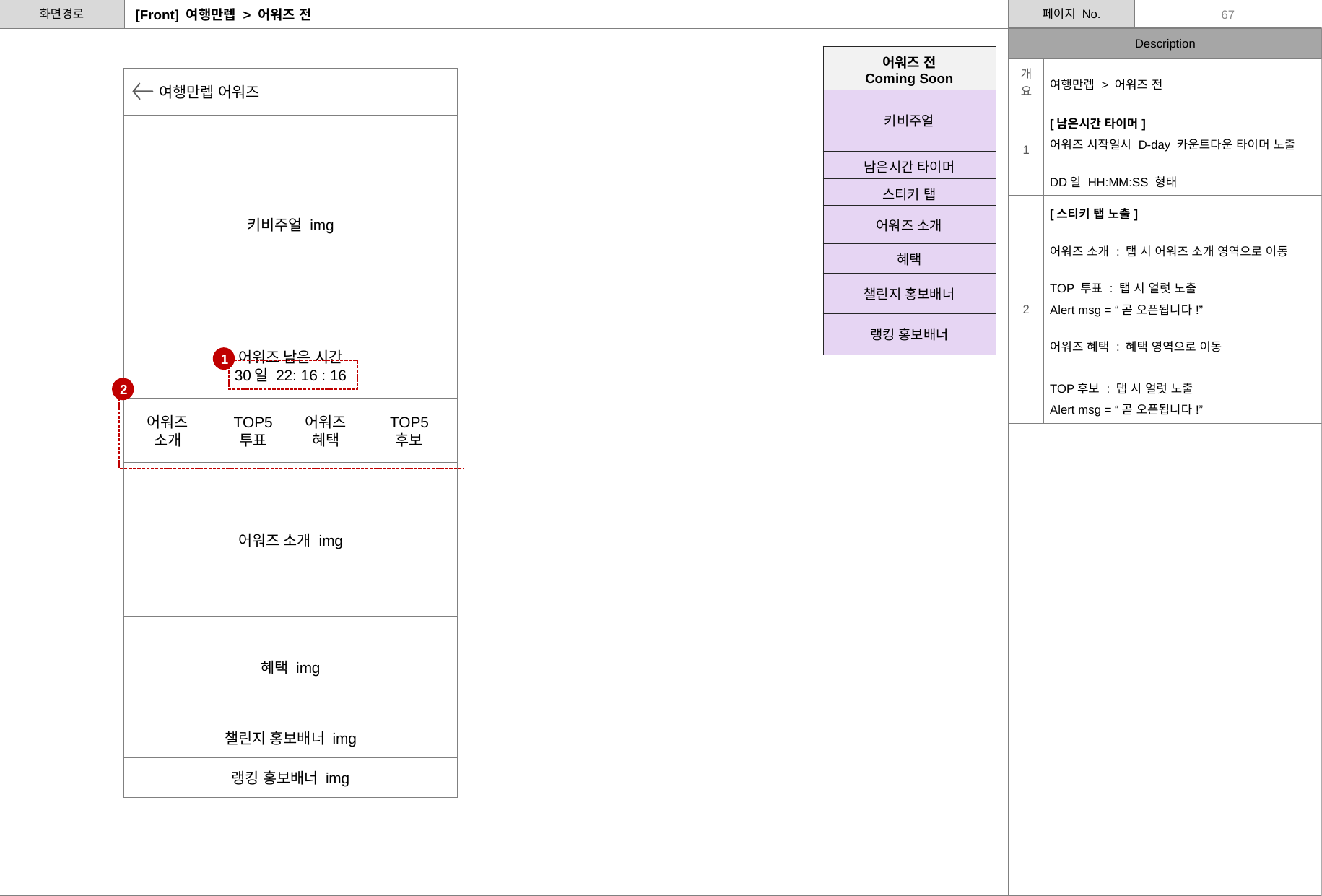

67
# [Front] 여행만렙 > 어워즈 전
| 어워즈 전 Coming Soon |
| --- |
| 키비주얼 |
| 남은시간 타이머 |
| 스티키 탭 |
| 어워즈 소개 |
| 혜택 |
| 챌린지 홍보배너 |
| 랭킹 홍보배너 |
| 개요 | 여행만렙 > 어워즈 전 |
| --- | --- |
| 1 | [남은시간 타이머] 어워즈 시작일시 D-day 카운트다운 타이머 노출 DD일 HH:MM:SS 형태 |
| 2 | [스티키 탭 노출] 어워즈 소개 : 탭 시 어워즈 소개 영역으로 이동 TOP 투표 : 탭 시 얼럿 노출 Alert msg = “곧 오픈됩니다!” 어워즈 혜택 : 혜택 영역으로 이동 TOP후보 : 탭 시 얼럿 노출 Alert msg = “곧 오픈됩니다!” |

여행만렙 어워즈

키비주얼 img
어워즈 남은 시간
30일 22: 16 : 16
1

2

어워즈
소개
TOP5
투표
어워즈
혜택
TOP5
후보
어워즈 소개 img
혜택 img
챌린지 홍보배너 img
랭킹 홍보배너 img